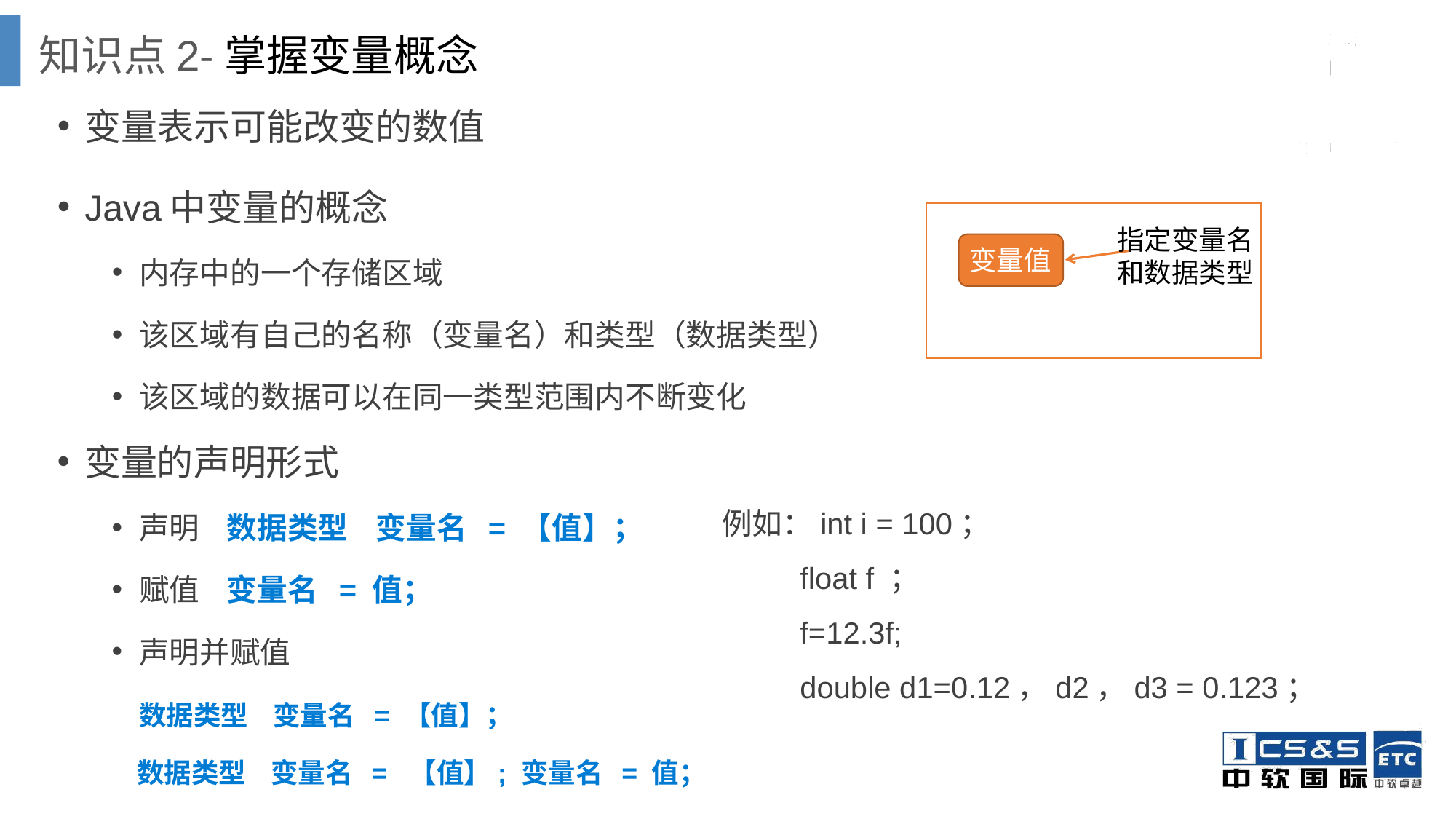

知识点2-掌握变量概念
变量表示可能改变的数值
Java中变量的概念
内存中的一个存储区域
该区域有自己的名称（变量名）和类型（数据类型）
该区域的数据可以在同一类型范围内不断变化

指定变量名
和数据类型

变量值
变量的声明形式
声明    数据类型    变量名  = 【值】；
赋值    变量名  = 值；
声明并赋值
   数据类型    变量名  = 【值】；
   数据类型    变量名  =  【值】; 变量名  = 值；
 例如：int i = 100；
           float f ；
           f=12.3f;
           double d1=0.12，d2，d3 = 0.123；